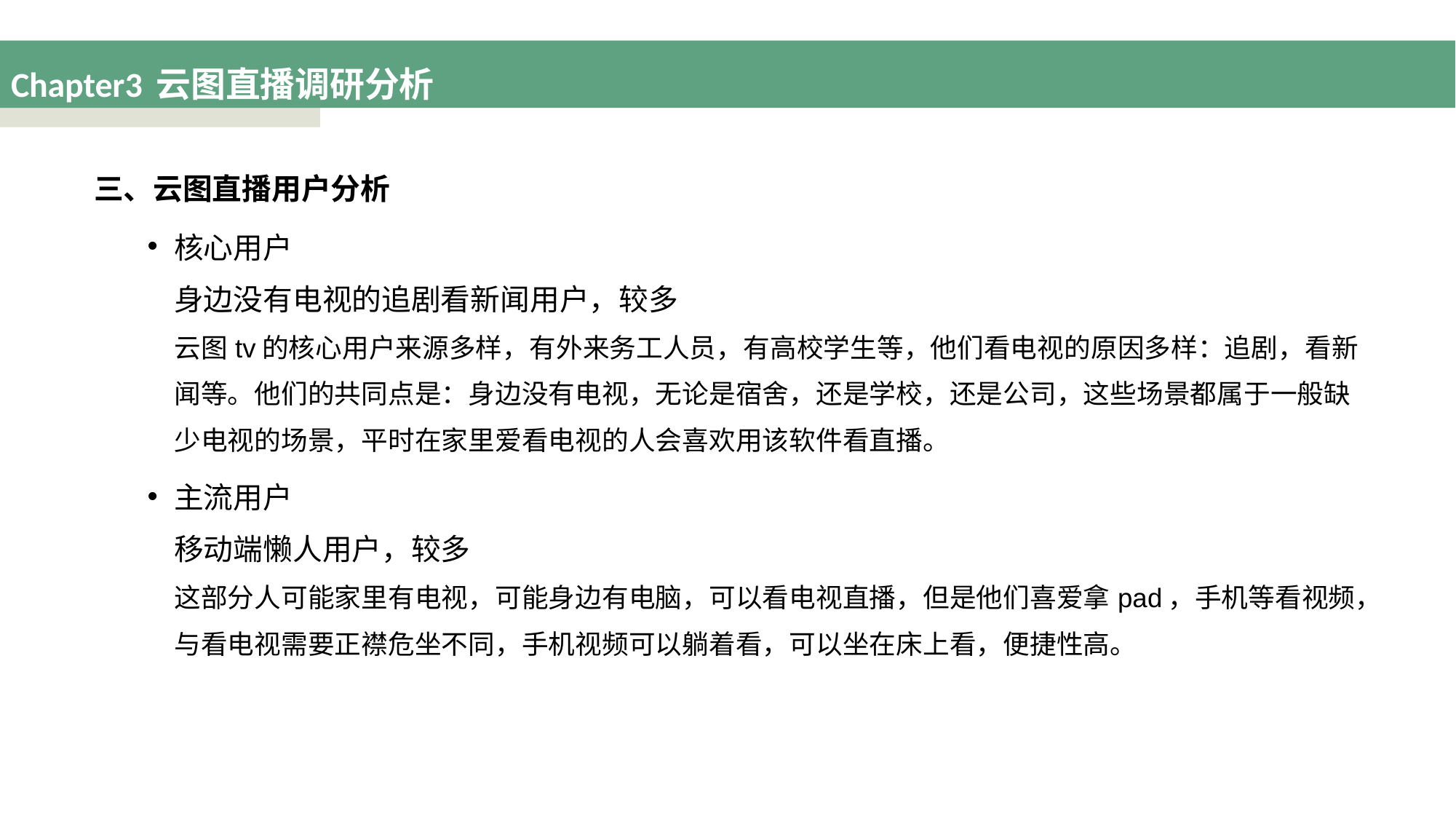

# Chapter3 云图直播调研分析
三、云图直播用户分析
核心用户
身边没有电视的追剧看新闻用户，较多
云图tv的核心用户来源多样，有外来务工人员，有高校学生等，他们看电视的原因多样：追剧，看新闻等。他们的共同点是：身边没有电视，无论是宿舍，还是学校，还是公司，这些场景都属于一般缺少电视的场景，平时在家里爱看电视的人会喜欢用该软件看直播。
主流用户
移动端懒人用户，较多
这部分人可能家里有电视，可能身边有电脑，可以看电视直播，但是他们喜爱拿pad，手机等看视频，与看电视需要正襟危坐不同，手机视频可以躺着看，可以坐在床上看，便捷性高。